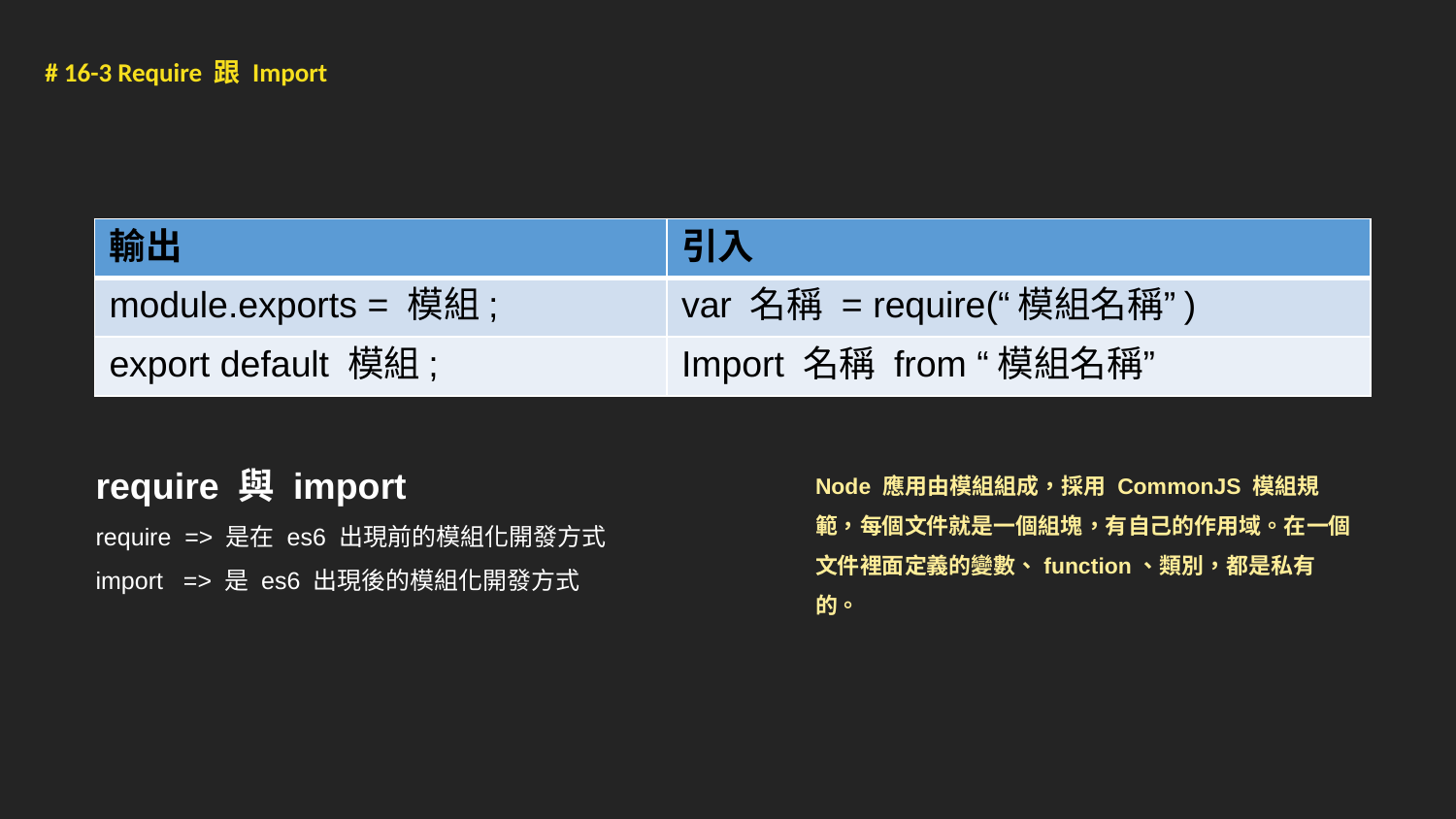

# 16-3 Require 跟 Import
| 輸出 | 引入 |
| --- | --- |
| module.exports = 模組; | var 名稱 = require(“模組名稱”) |
| export default 模組; | Import 名稱 from “模組名稱” |
require 與 import
require  => 是在 es6 出現前的模組化開發方式
import   => 是 es6 出現後的模組化開發方式
Node 應用由模組組成，採用 CommonJS 模組規範，每個文件就是一個組塊，有自己的作用域。在一個文件裡面定義的變數、function、類別，都是私有的。